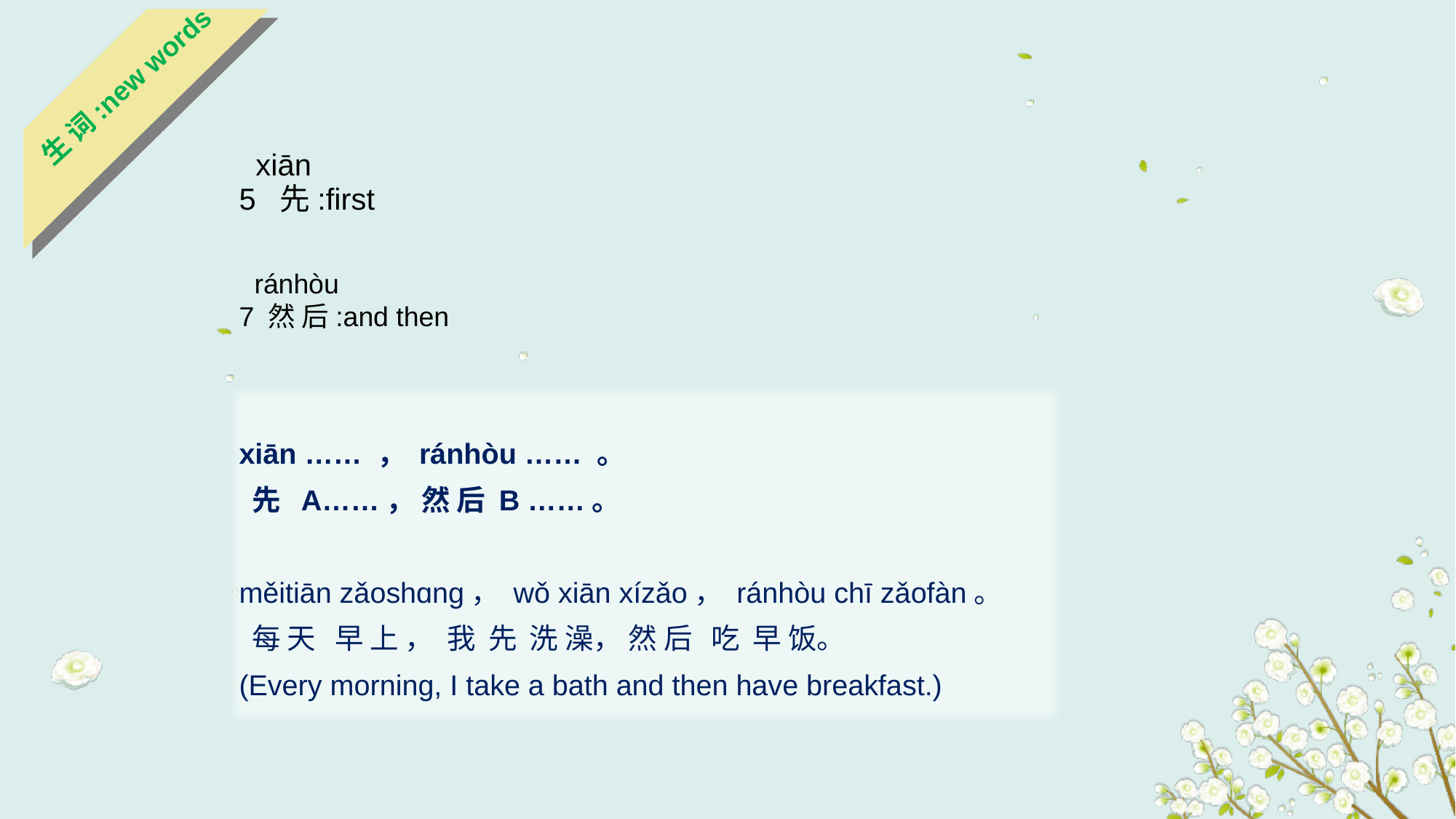

生 词:new words

  xiān
5  先:first

  ránhòu
7 然 后:and then

xiān …… ， ránhòu …… 。
 先  A……， 然 后 B ……。

měitiān zǎoshɑnɡ， wǒ xiān xízǎo， ránhòu chī zǎofàn。
 每 天   早 上 ，  我  先  洗 澡， 然 后   吃  早 饭。
(Every morning, I take a bath and then have breakfast.)